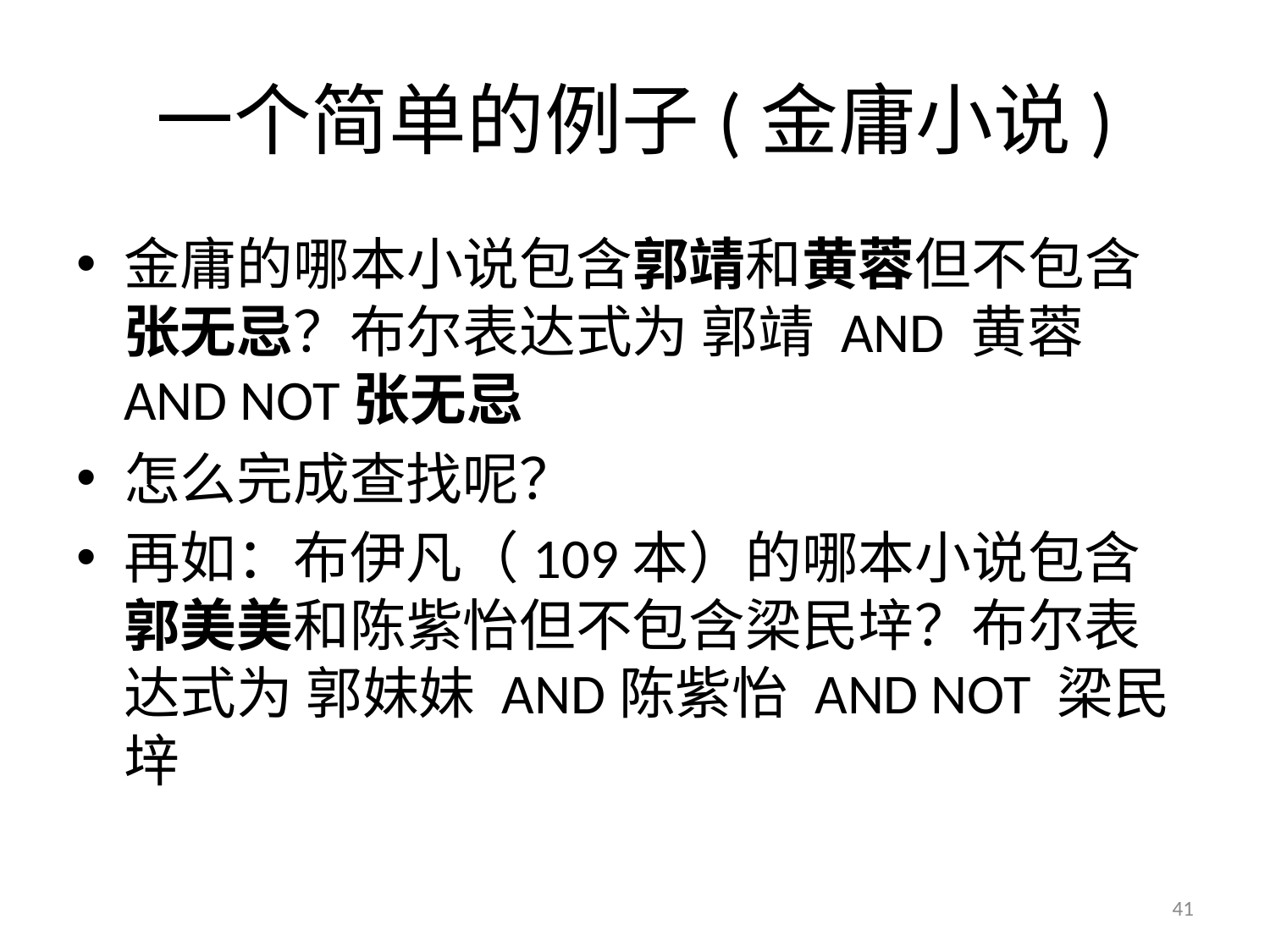

# 一个简单的例子(金庸小说)
金庸的哪本小说包含郭靖和黄蓉但不包含张无忌？布尔表达式为 郭靖 AND 黄蓉 AND NOT张无忌
怎么完成查找呢？
再如：布伊凡（109本）的哪本小说包含郭美美和陈紫怡但不包含梁民垶？布尔表达式为 郭妹妹 AND陈紫怡 AND NOT 梁民垶

41